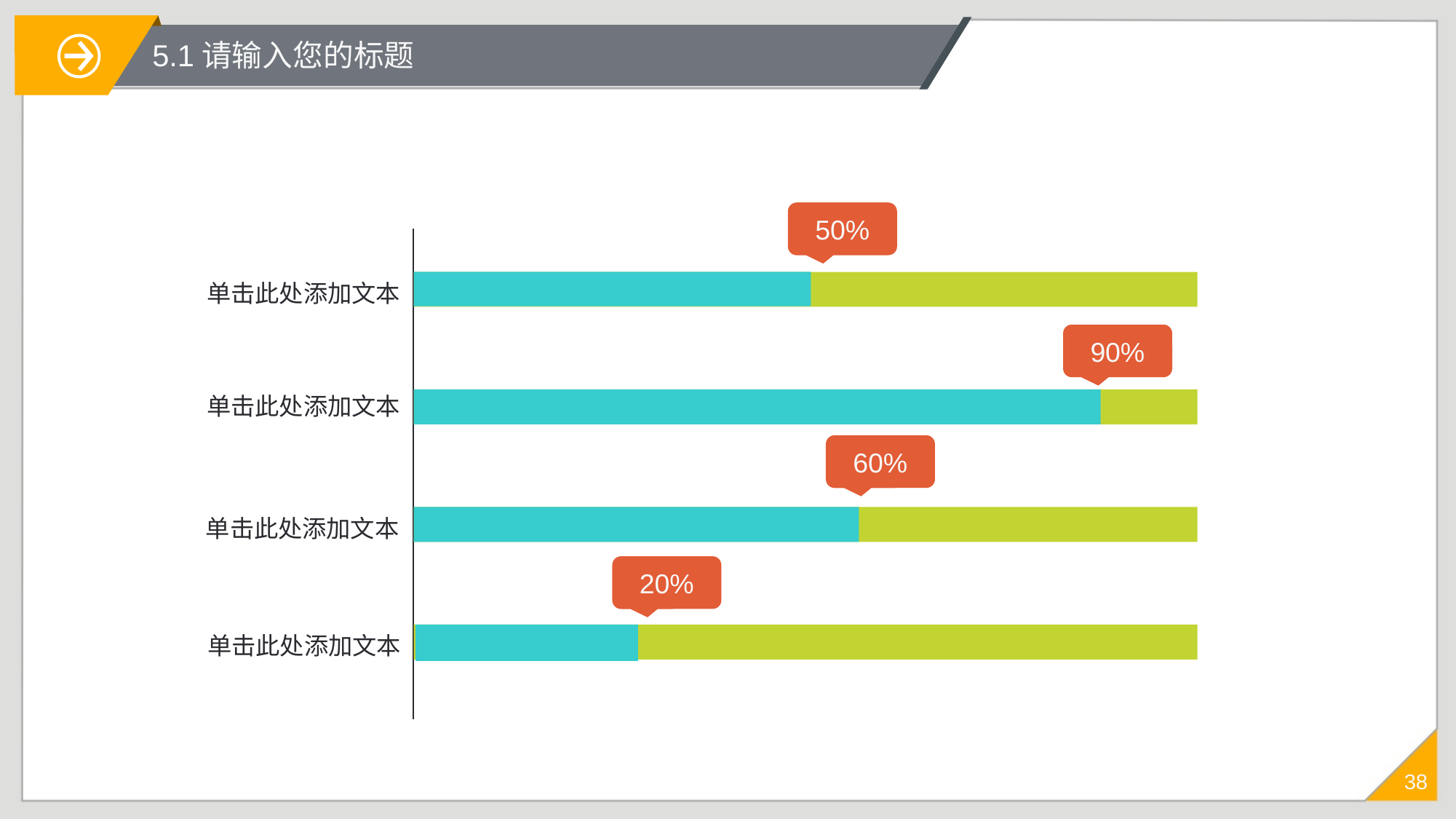

5.1请输入您的标题

50%

单击此处添加文本
90%
单击此处添加文本

60%

单击此处添加文本
20%

单击此处添加文本